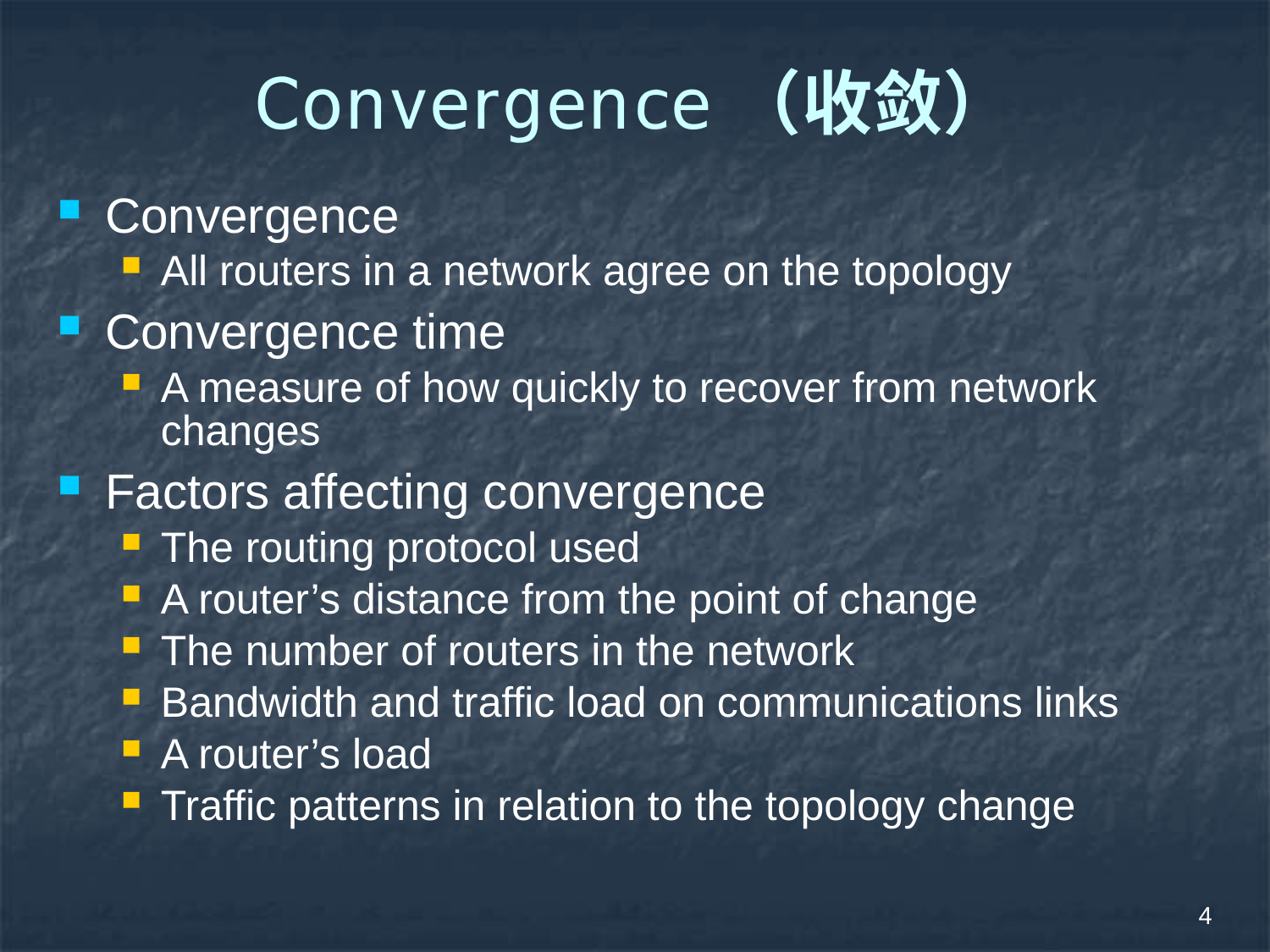

# Convergence（收敛）
Convergence
All routers in a network agree on the topology
Convergence time
A measure of how quickly to recover from network changes
Factors affecting convergence
The routing protocol used
A router’s distance from the point of change
The number of routers in the network
Bandwidth and traffic load on communications links
A router’s load
Traffic patterns in relation to the topology change
4